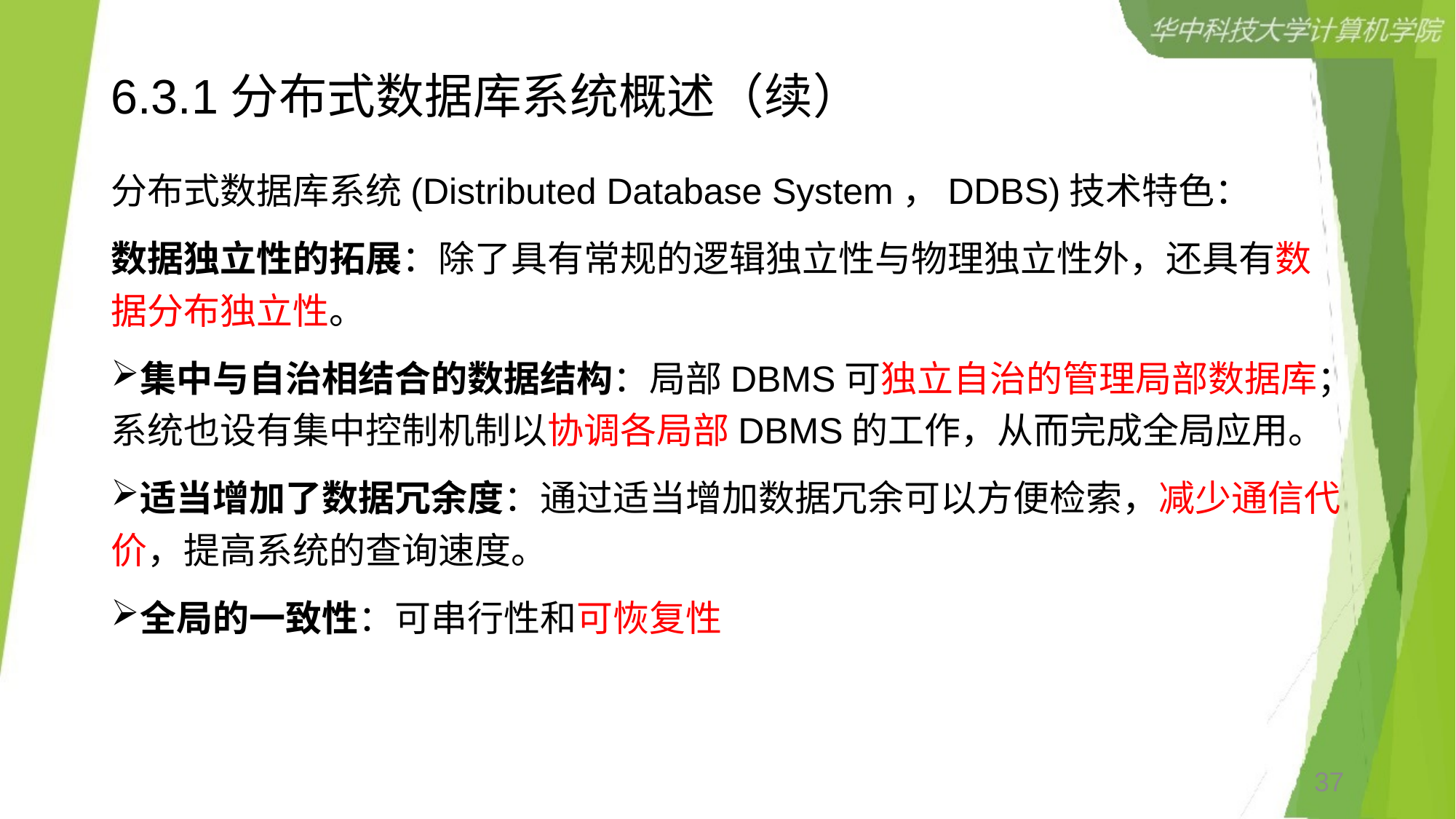

# 6.3.1分布式数据库系统概述（续）
分布式数据库系统(Distributed Database System，DDBS)技术特色：
数据独立性的拓展：除了具有常规的逻辑独立性与物理独立性外，还具有数据分布独立性。
集中与自治相结合的数据结构：局部DBMS可独立自治的管理局部数据库；系统也设有集中控制机制以协调各局部DBMS的工作，从而完成全局应用。
适当增加了数据冗余度：通过适当增加数据冗余可以方便检索，减少通信代价，提高系统的查询速度。
全局的一致性：可串行性和可恢复性
37